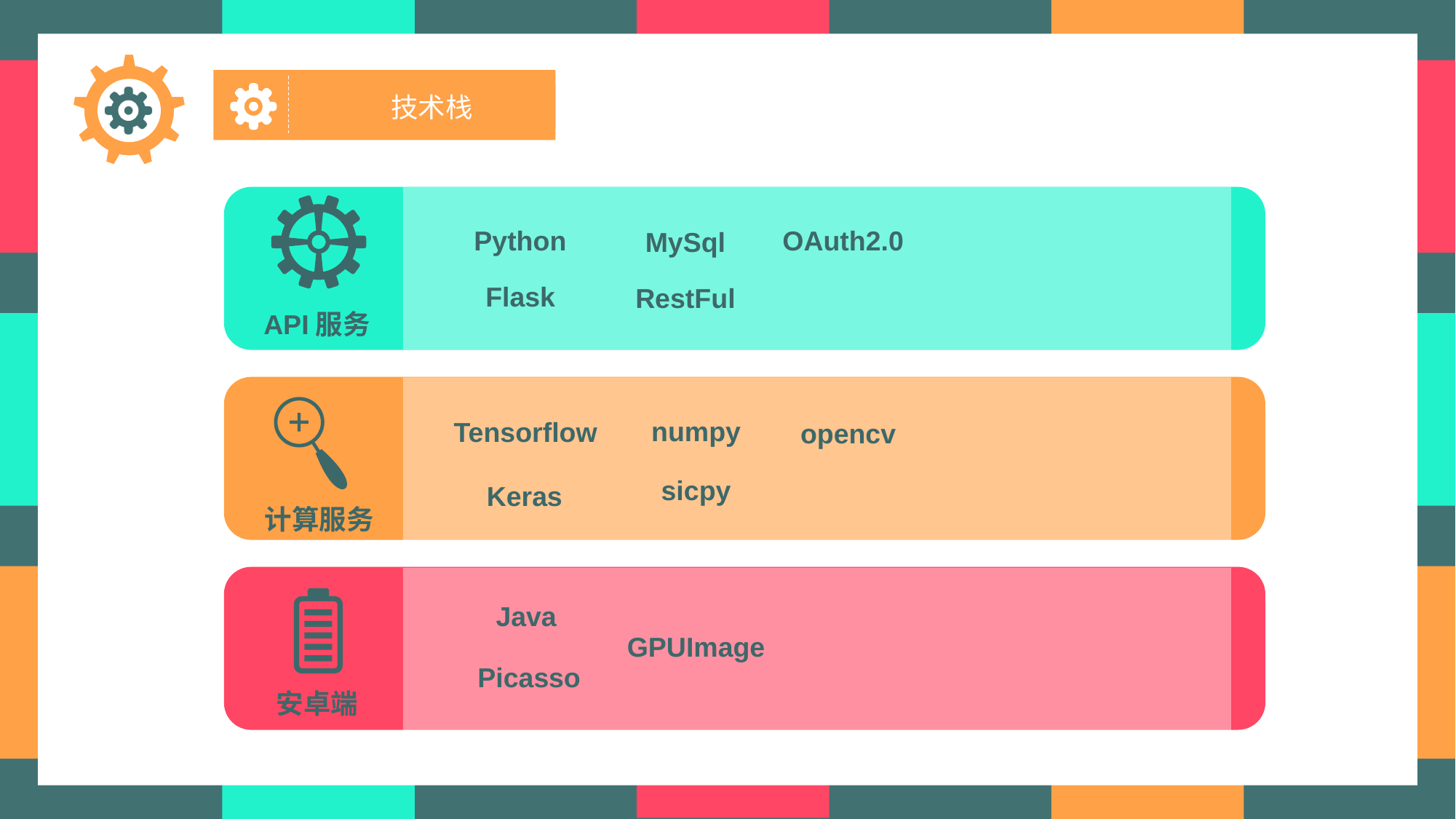

技术栈

API服务
OAuth2.0
Python
MySql
Flask
RestFul

计算服务
numpy
Tensorflow
opencv
sicpy
Keras

安卓端
Java
GPUImage
Picasso